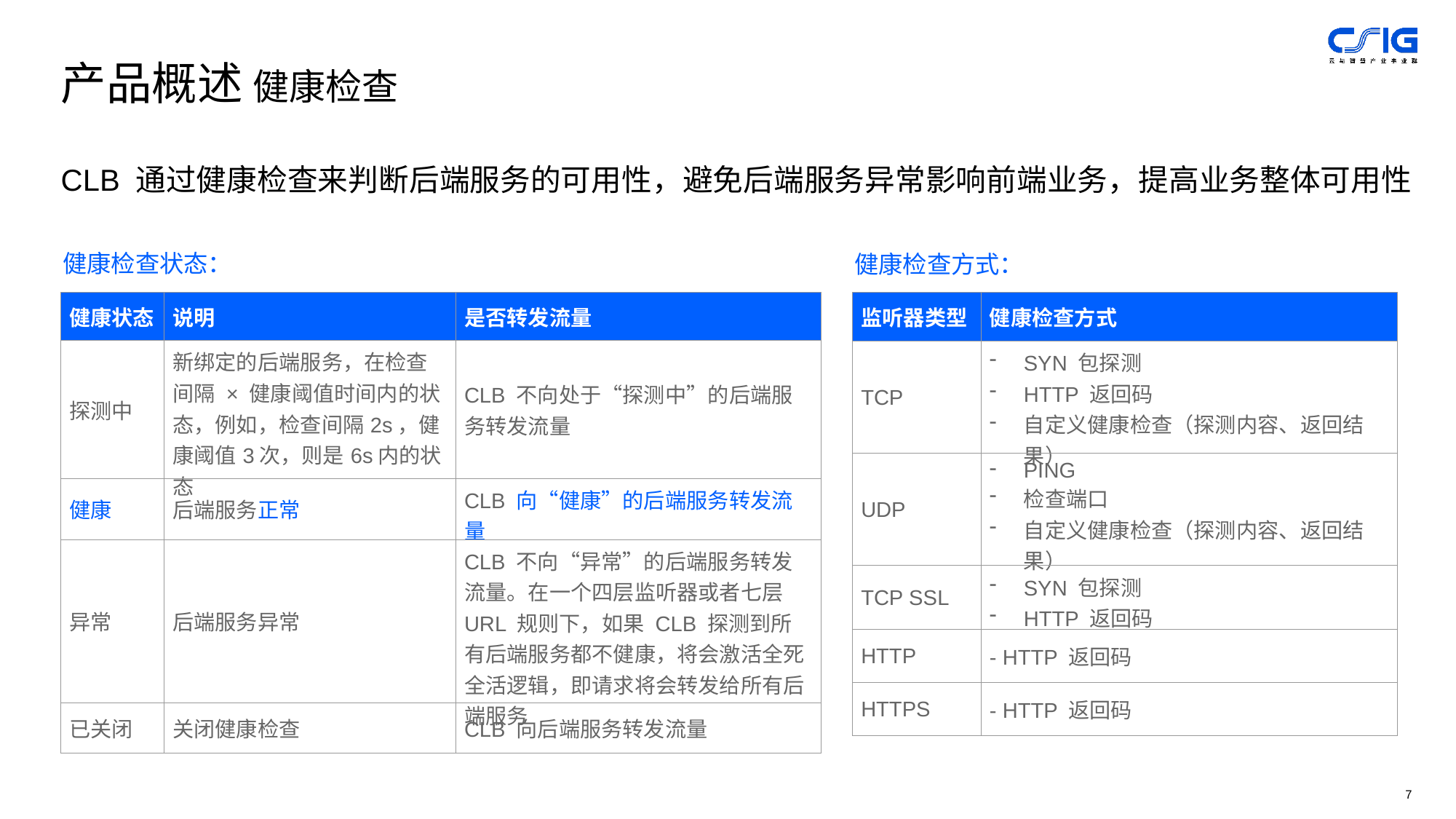

产品概述 健康检查
CLB 通过健康检查来判断后端服务的可用性，避免后端服务异常影响前端业务，提高业务整体可用性
健康检查状态：
健康检查方式：
| 健康状态 | 说明 | 是否转发流量 |
| --- | --- | --- |
| 探测中 | 新绑定的后端服务，在检查间隔 × 健康阈值时间内的状态，例如，检查间隔2s，健康阈值3次，则是6s内的状态 | CLB 不向处于“探测中”的后端服务转发流量 |
| 健康 | 后端服务正常 | CLB 向“健康”的后端服务转发流量 |
| 异常 | 后端服务异常 | CLB 不向“异常”的后端服务转发流量。在一个四层监听器或者七层 URL 规则下，如果 CLB 探测到所有后端服务都不健康，将会激活全死全活逻辑，即请求将会转发给所有后端服务 |
| 已关闭 | 关闭健康检查 | CLB 向后端服务转发流量 |
| 监听器类型 | 健康检查方式 |
| --- | --- |
| TCP | SYN 包探测 HTTP 返回码 自定义健康检查（探测内容、返回结果） |
| UDP | PING 检查端口 自定义健康检查（探测内容、返回结果） |
| TCP SSL | SYN 包探测 HTTP 返回码 |
| HTTP | - HTTP 返回码 |
| HTTPS | - HTTP 返回码 |
7